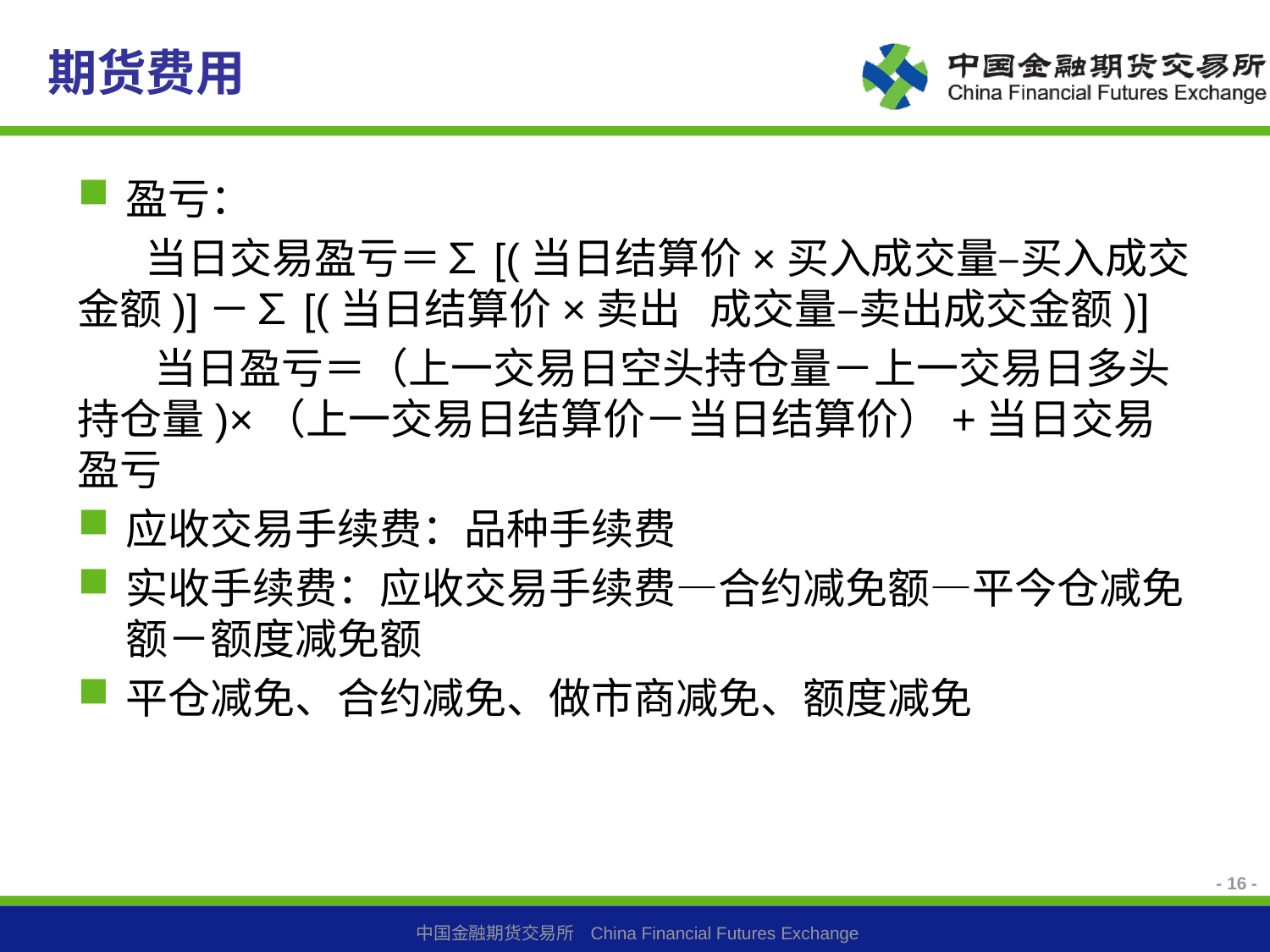

# 期货费用
盈亏：
      当日交易盈亏＝∑[(当日结算价×买入成交量–买入成交金额)]－∑[(当日结算价×卖出   成交量–卖出成交金额)]
       当日盈亏＝（上一交易日空头持仓量－上一交易日多头持仓量)×（上一交易日结算价－当日结算价）+当日交易盈亏
应收交易手续费：品种手续费
实收手续费：应收交易手续费―合约减免额―平今仓减免额－额度减免额
平仓减免、合约减免、做市商减免、额度减免

- 16 -